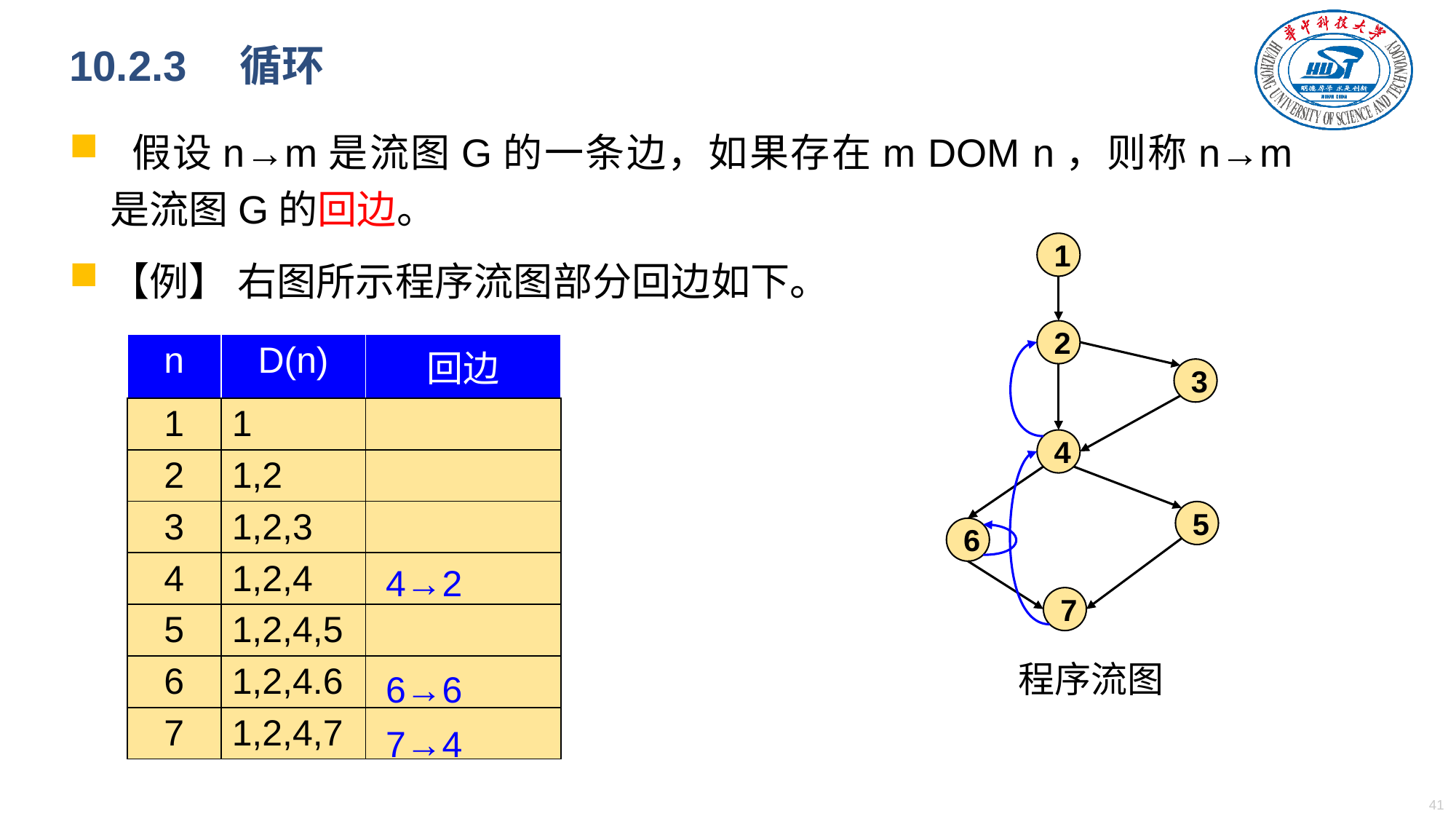

# 10.2.3　循环
 假设n→m是流图G的一条边，如果存在m DOM n，则称n→m是流图G的回边。
【例】 右图所示程序流图部分回边如下。
1
2
| n | D(n) | 回边 |
| --- | --- | --- |
| 1 | 1 |  |
| 2 | 1,2 |  |
| 3 | 1,2,3 |  |
| 4 | 1,2,4 |  |
| 5 | 1,2,4,5 |  |
| 6 | 1,2,4.6 |  |
| 7 | 1,2,4,7 |  |
3
4
5
6
4→2
7
程序流图
6→6
7→4
41